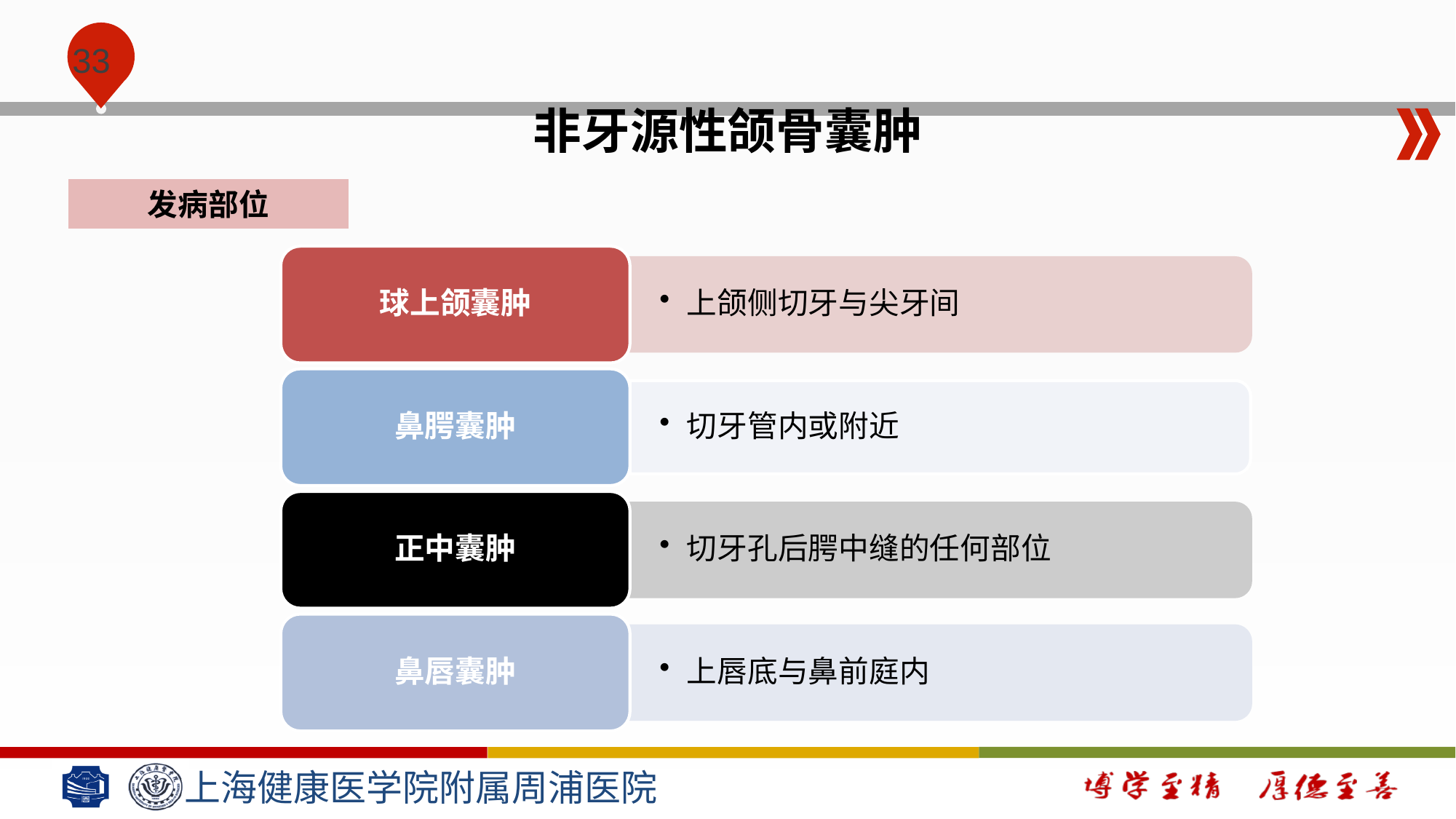

非牙源性颌骨囊肿
发病部位
球上颌囊肿
上颌侧切牙与尖牙间
鼻腭囊肿
切牙管内或附近
正中囊肿
切牙孔后腭中缝的任何部位
鼻唇囊肿
上唇底与鼻前庭内